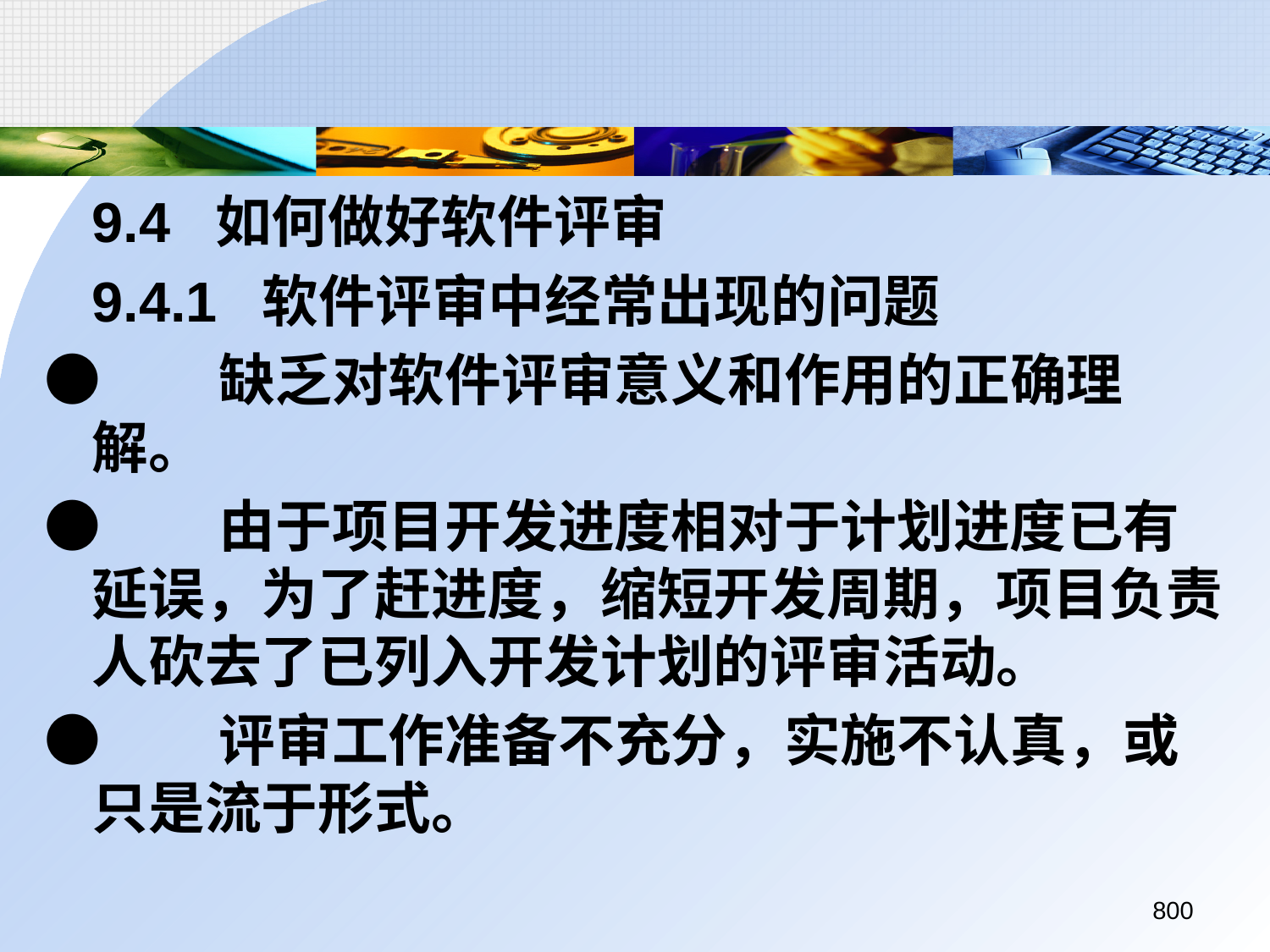

9.4  如何做好软件评审
	9.4.1  软件评审中经常出现的问题
●	缺乏对软件评审意义和作用的正确理解。
●	由于项目开发进度相对于计划进度已有延误，为了赶进度，缩短开发周期，项目负责人砍去了已列入开发计划的评审活动。
●	评审工作准备不充分，实施不认真，或只是流于形式。
800